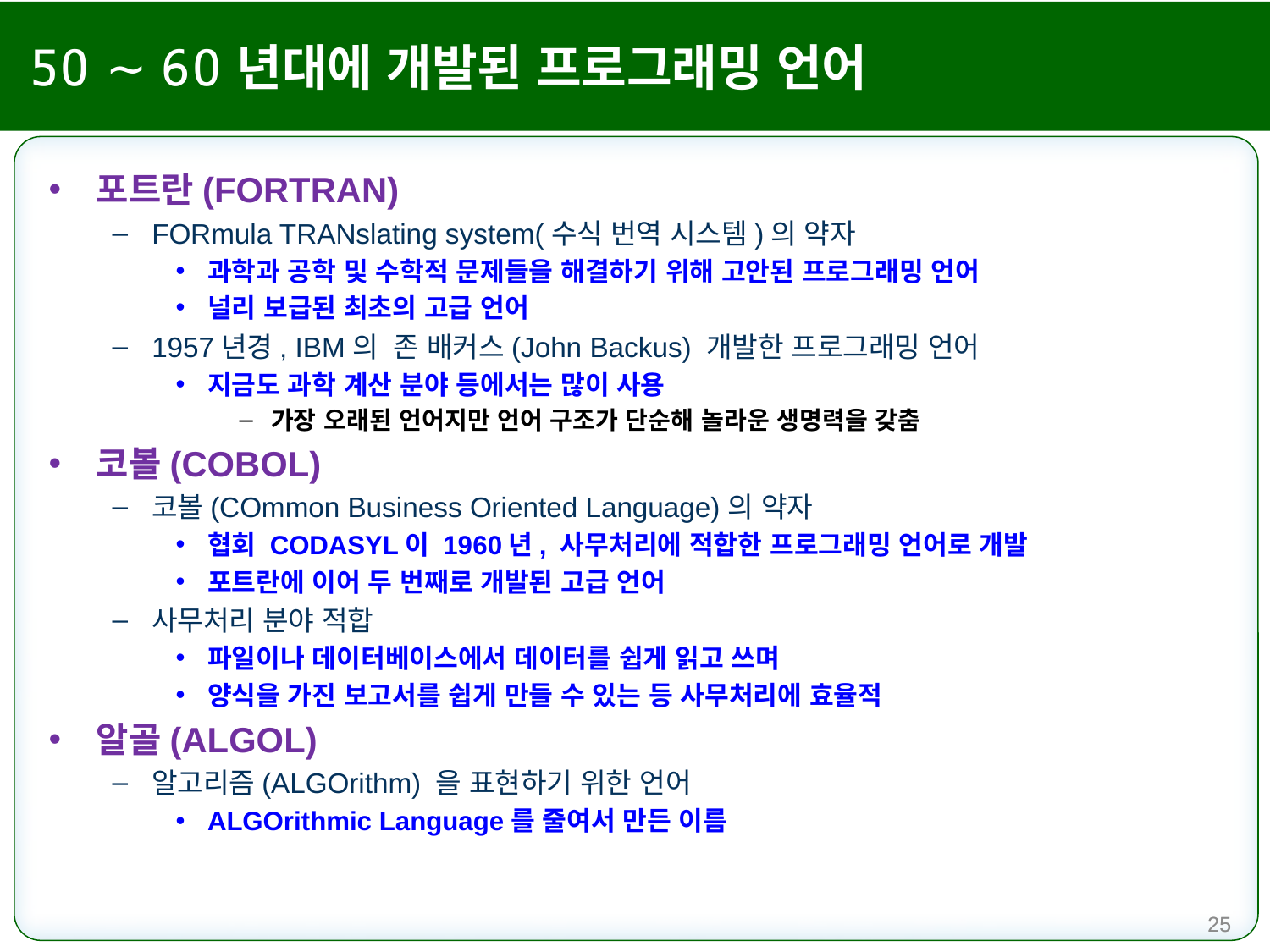

# 50 ~ 60년대에 개발된 프로그래밍 언어
포트란(FORTRAN)
FORmula TRANslating system(수식 번역 시스템)의 약자
과학과 공학 및 수학적 문제들을 해결하기 위해 고안된 프로그래밍 언어
널리 보급된 최초의 고급 언어
1957년경, IBM의  존 배커스(John Backus) 개발한 프로그래밍 언어
지금도 과학 계산 분야 등에서는 많이 사용
가장 오래된 언어지만 언어 구조가 단순해 놀라운 생명력을 갖춤
코볼(COBOL)
코볼(COmmon Business Oriented Language)의 약자
협회 CODASYL이 1960년, 사무처리에 적합한 프로그래밍 언어로 개발
포트란에 이어 두 번째로 개발된 고급 언어
사무처리 분야 적합
파일이나 데이터베이스에서 데이터를 쉽게 읽고 쓰며
양식을 가진 보고서를 쉽게 만들 수 있는 등 사무처리에 효율적
알골(ALGOL)
알고리즘(ALGOrithm) 을 표현하기 위한 언어
ALGOrithmic Language를 줄여서 만든 이름

25